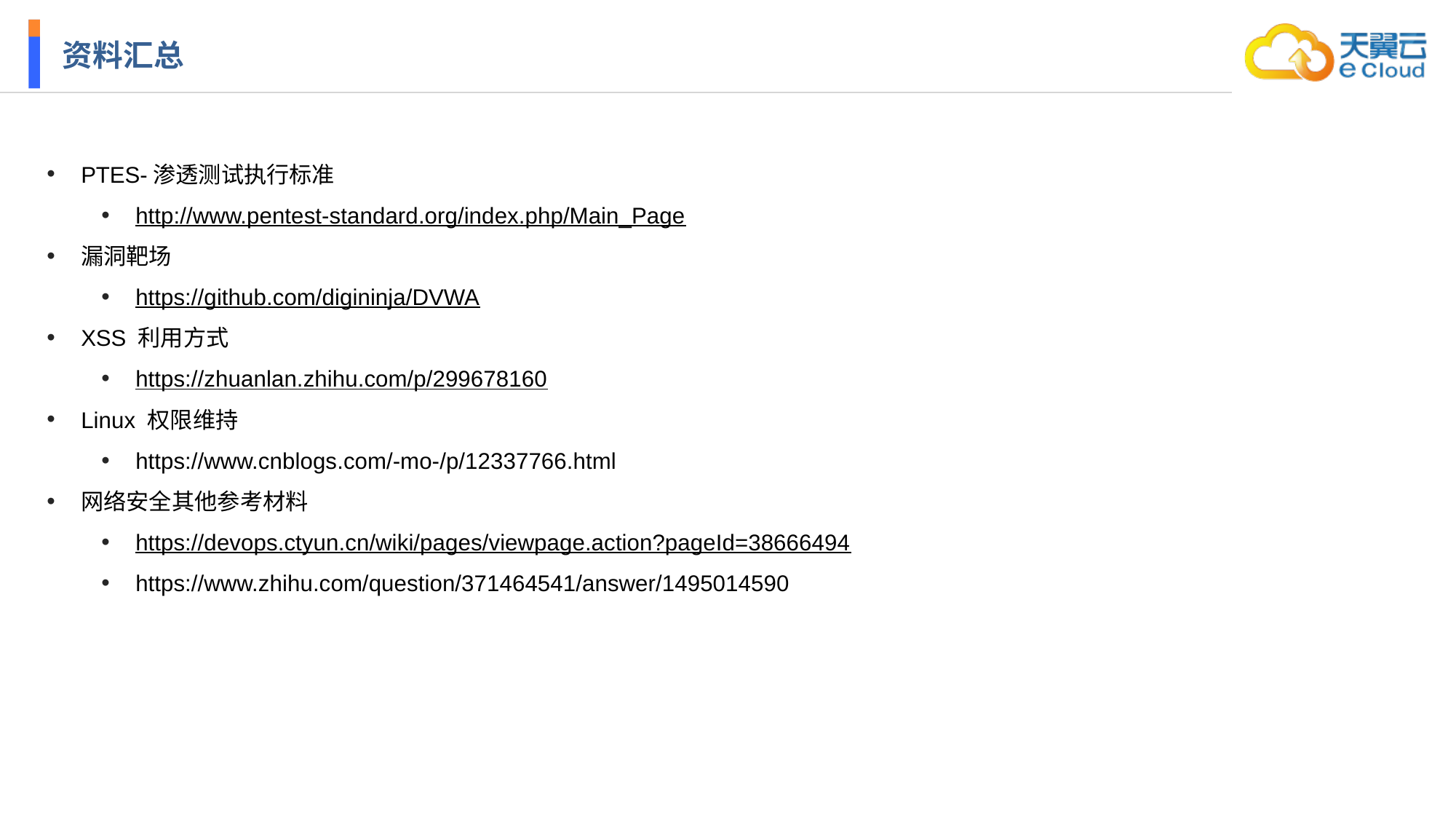

# 资料汇总
PTES-渗透测试执行标准
http://www.pentest-standard.org/index.php/Main_Page
漏洞靶场
https://github.com/digininja/DVWA
XSS 利用方式
https://zhuanlan.zhihu.com/p/299678160
Linux 权限维持
https://www.cnblogs.com/-mo-/p/12337766.html
网络安全其他参考材料
https://devops.ctyun.cn/wiki/pages/viewpage.action?pageId=38666494
https://www.zhihu.com/question/371464541/answer/1495014590